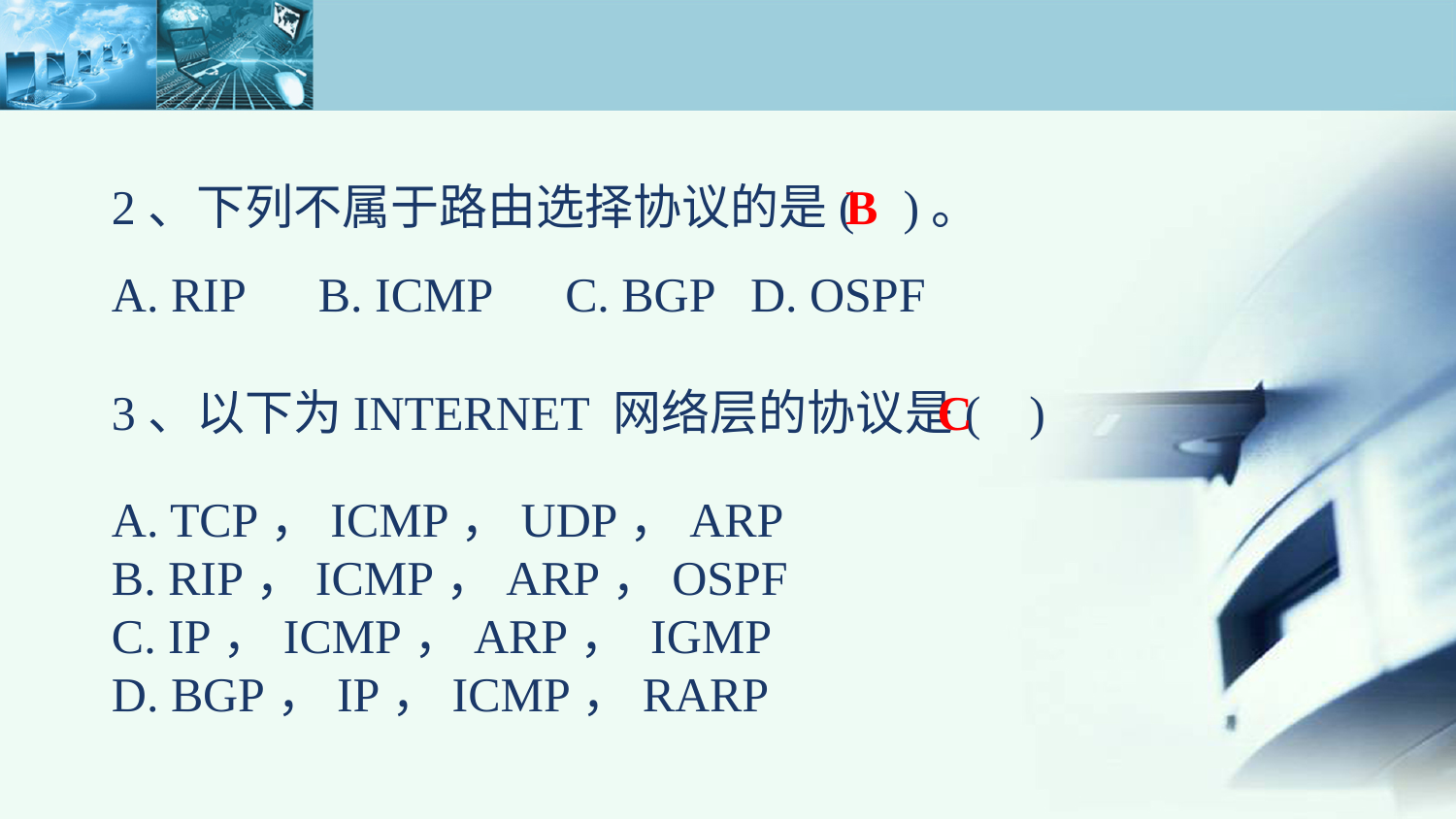

2、下列不属于路由选择协议的是(    )。

A. RIP　B. ICMP　C. BGP   D. OSPF
B
3、以下为Internet 网络层的协议是(    )

A. TCP，ICMP，UDP，ARP
B. RIP，ICMP，ARP，OSPF
C. IP，ICMP，ARP， IGMP
D. BGP，IP，ICMP，RARP
C